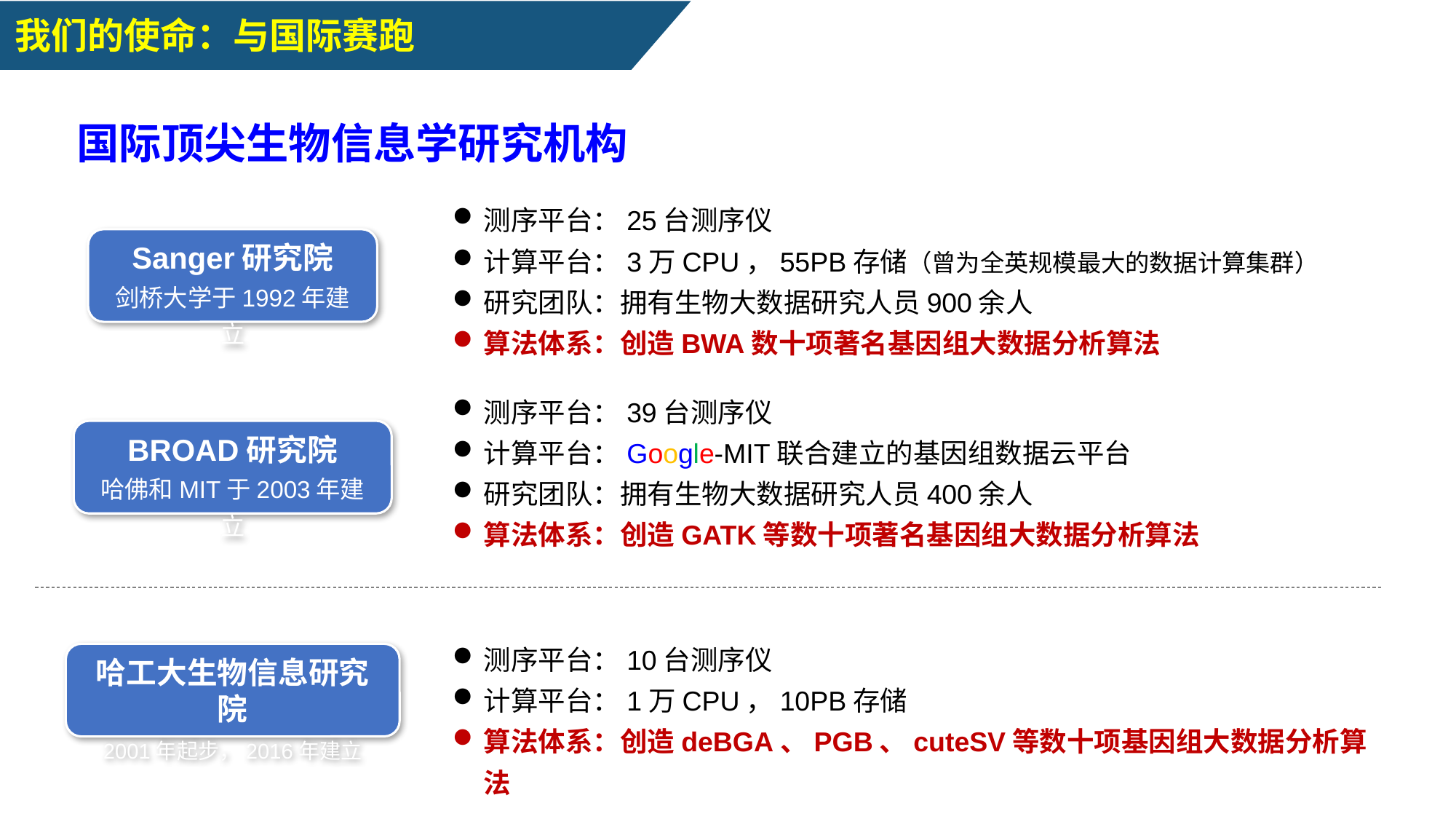

我们的使命：与国际赛跑
国际顶尖生物信息学研究机构
测序平台：25台测序仪
计算平台：3万CPU，55PB存储（曾为全英规模最大的数据计算集群）
研究团队：拥有生物大数据研究人员900余人
算法体系：创造BWA数十项著名基因组大数据分析算法
Sanger研究院
剑桥大学于1992年建立
测序平台：39台测序仪
计算平台：Google-MIT联合建立的基因组数据云平台
研究团队：拥有生物大数据研究人员400余人
算法体系：创造GATK等数十项著名基因组大数据分析算法
BROAD研究院
哈佛和MIT于2003年建立
测序平台：10台测序仪
计算平台：1万CPU，10PB存储
算法体系：创造deBGA、PGB、cuteSV等数十项基因组大数据分析算法
哈工大生物信息研究院
2001年起步，2016年建立